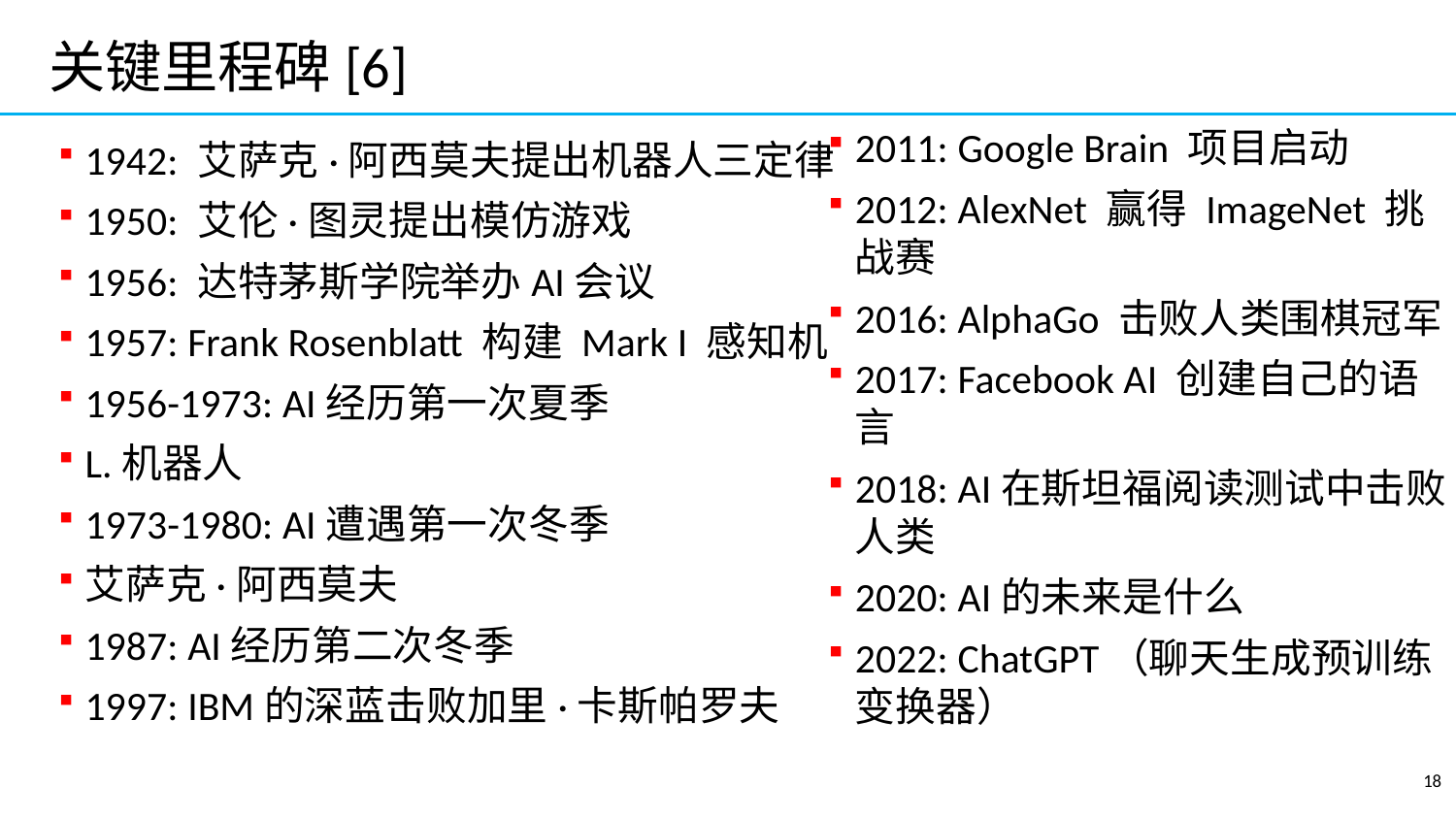

# 关键里程碑[6]
2011: Google Brain 项目启动
2012: AlexNet 赢得 ImageNet 挑战赛
2016: AlphaGo 击败人类围棋冠军
2017: Facebook AI 创建自己的语言
2018: AI在斯坦福阅读测试中击败人类
2020: AI的未来是什么
2022: ChatGPT（聊天生成预训练变换器）
1942: 艾萨克·阿西莫夫提出机器人三定律
1950: 艾伦·图灵提出模仿游戏
1956: 达特茅斯学院举办AI会议
1957: Frank Rosenblatt 构建 Mark I 感知机
1956-1973: AI经历第一次夏季
L.机器人
1973-1980: AI遭遇第一次冬季
艾萨克·阿西莫夫
1987: AI经历第二次冬季
1997: IBM的深蓝击败加里·卡斯帕罗夫

18